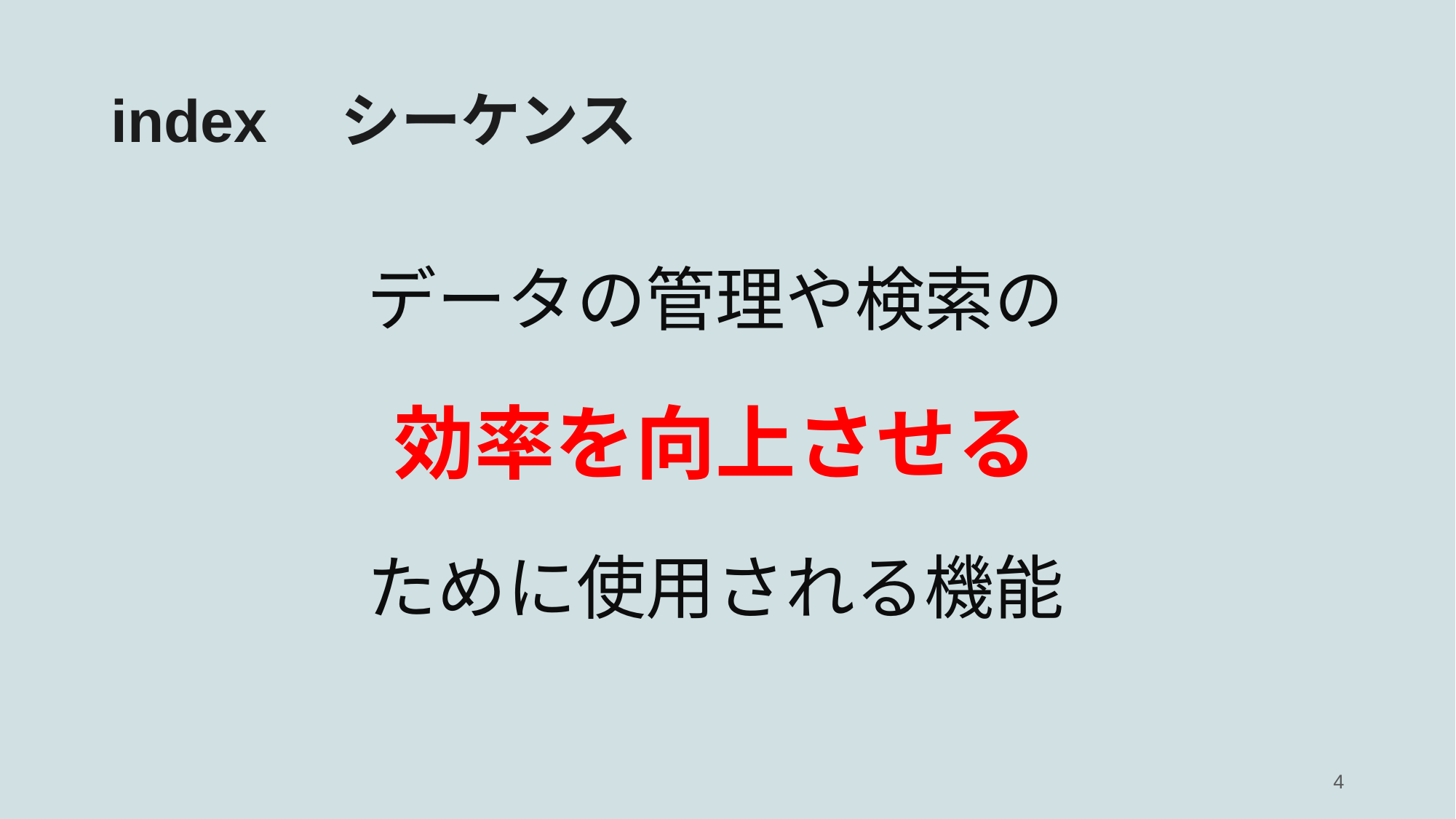

# index　シーケンス
データの管理や検索の

効率を向上させる

ために使用される機能
4